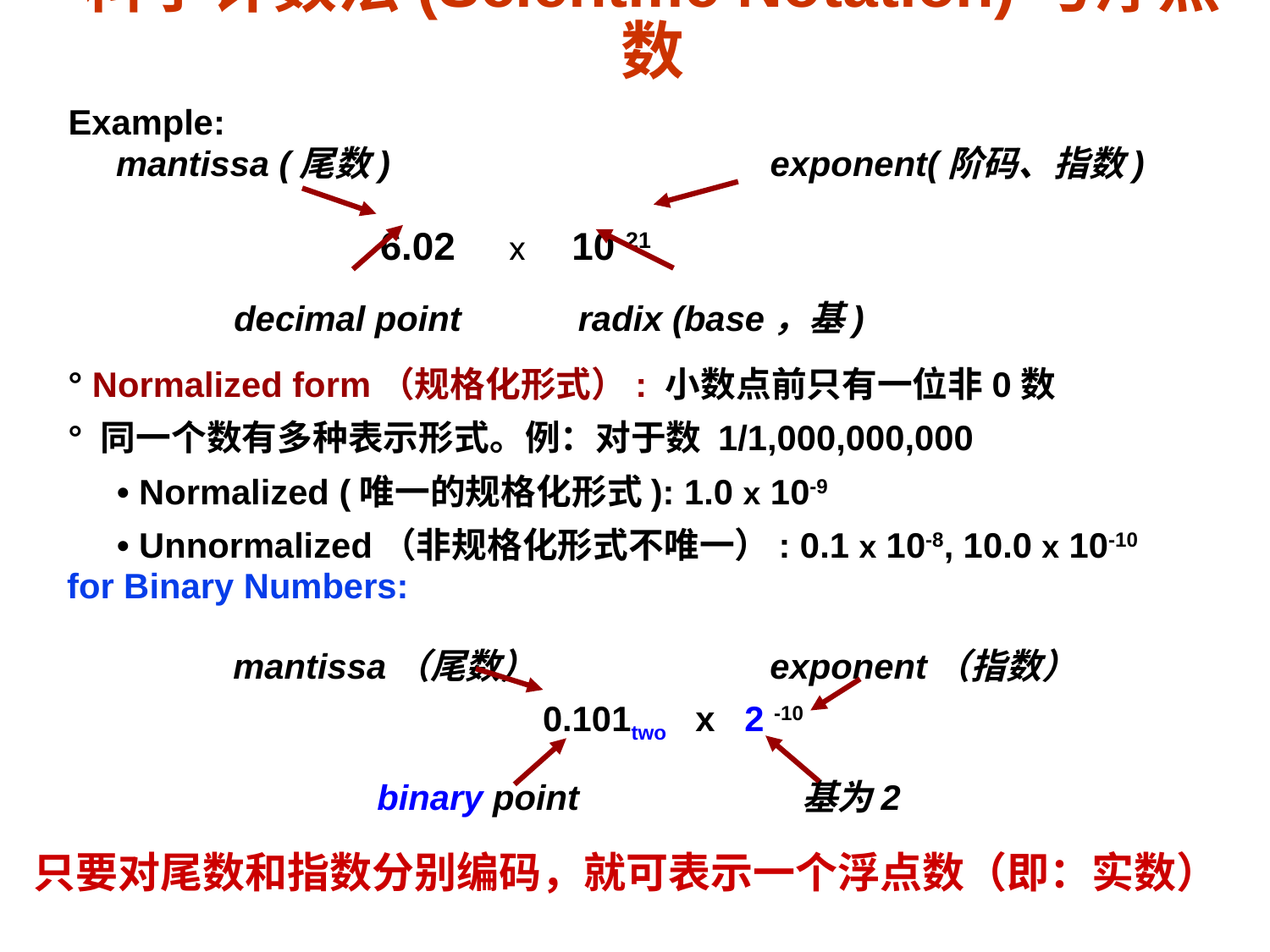

# 科学计数法(Scientific Notation)与浮点数
Example:
	mantissa (尾数)                                       exponent(阶码、指数)
                                6.02     x    10 21

                 decimal point            radix (base，基)

° Normalized form（规格化形式）: 小数点前只有一位非0数
° 同一个数有多种表示形式。例：对于数 1/1,000,000,000
     • Normalized (唯一的规格化形式): 1.0 x 10-9
     • Unnormalized（非规格化形式不唯一）: 0.1 x 10-8, 10.0 x 10-10

for Binary Numbers:
		 mantissa（尾数）                            exponent（指数）
                                                   0.101two   x   2 -10

                      	   binary point                      基为2

只要对尾数和指数分别编码，就可表示一个浮点数（即：实数）